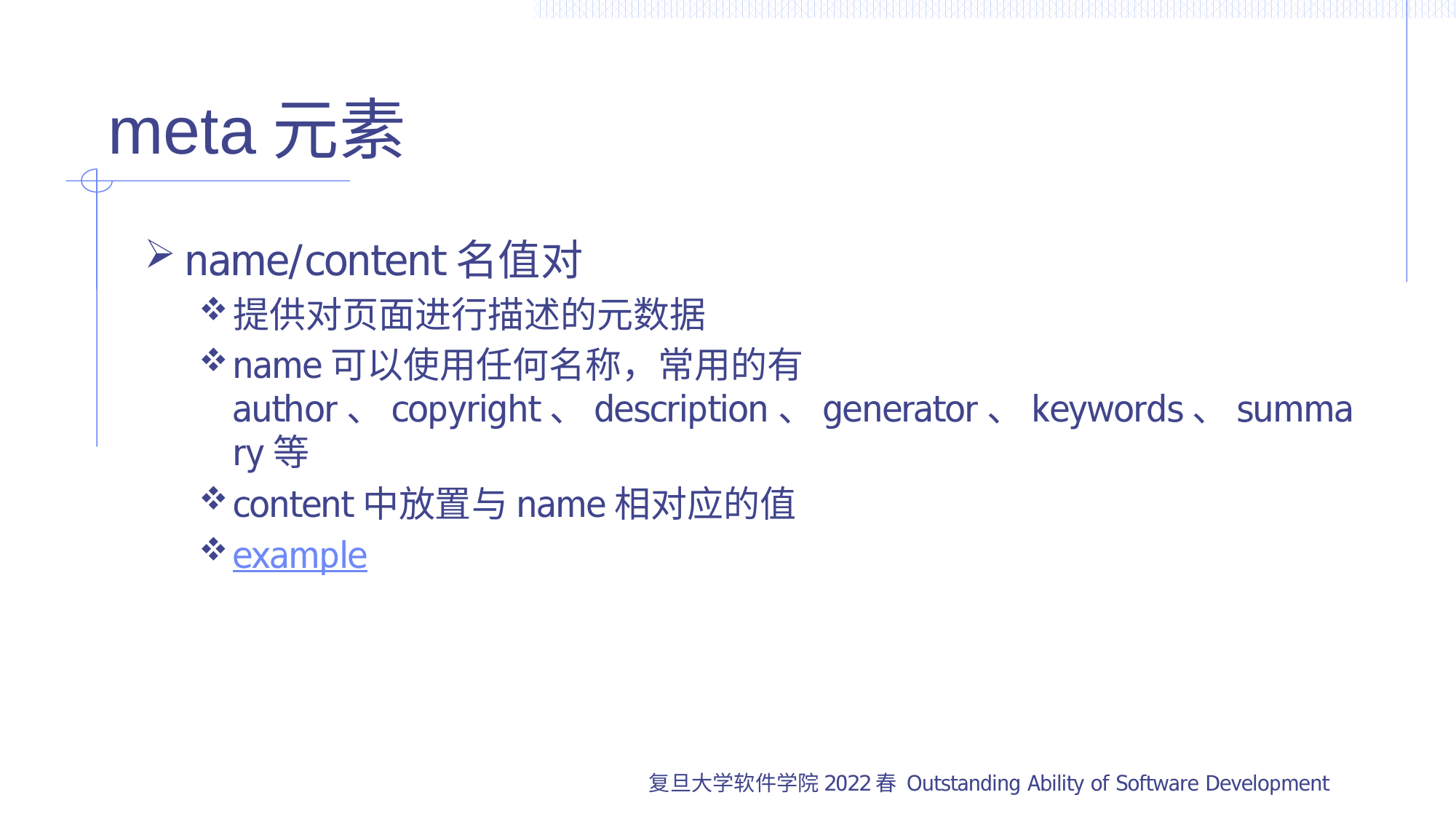

# meta元素
name/content名值对
提供对页面进行描述的元数据
name可以使用任何名称，常用的有author、copyright、description、generator、keywords、summary等
content中放置与name相对应的值
example